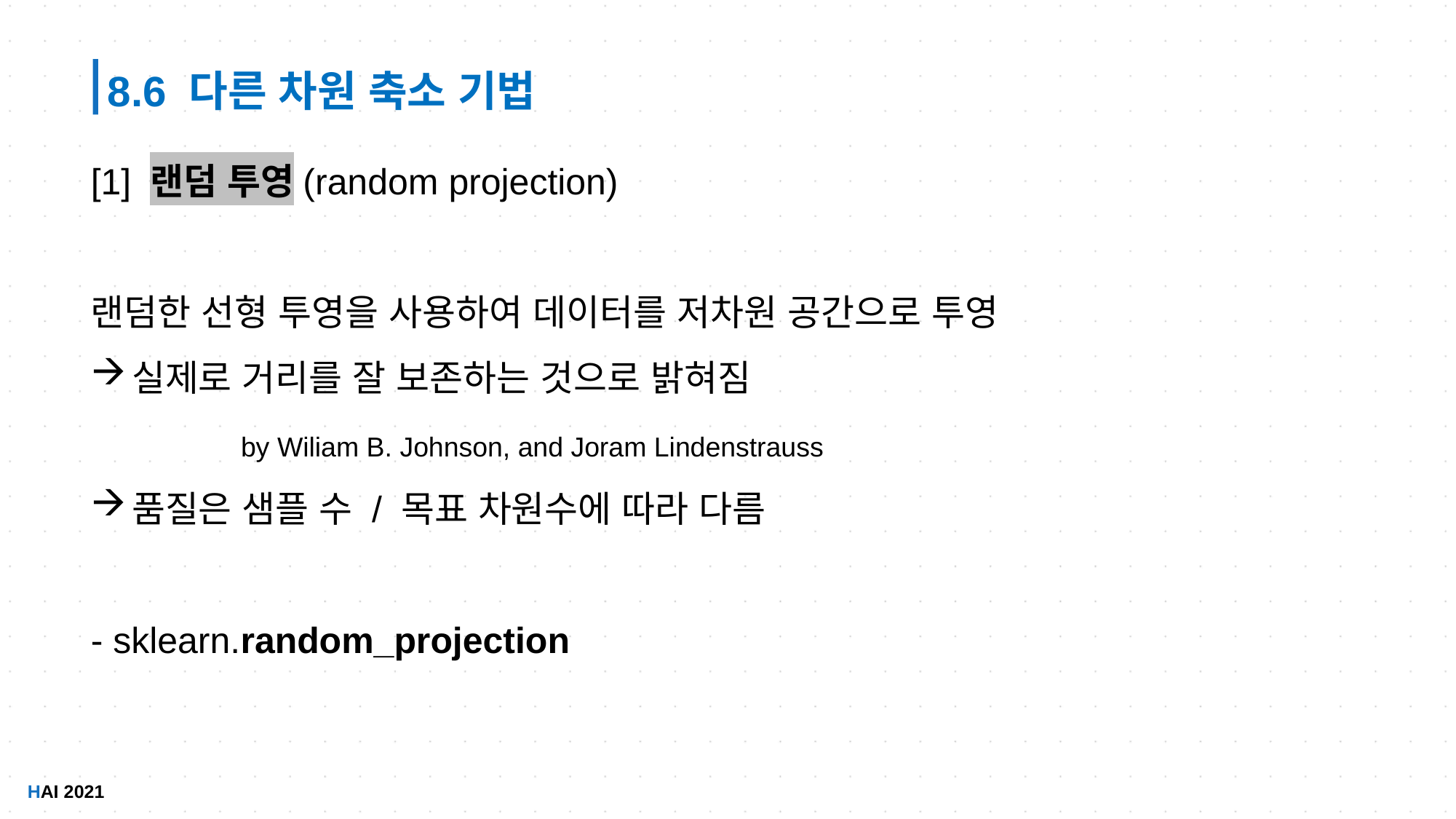

8.6 다른 차원 축소 기법
[1] 랜덤 투영(random projection)

랜덤한 선형 투영을 사용하여 데이터를 저차원 공간으로 투영
실제로 거리를 잘 보존하는 것으로 밝혀짐
 	by Wiliam B. Johnson, and Joram Lindenstrauss
품질은 샘플 수 / 목표 차원수에 따라 다름

- sklearn.random_projection
HAI 2021